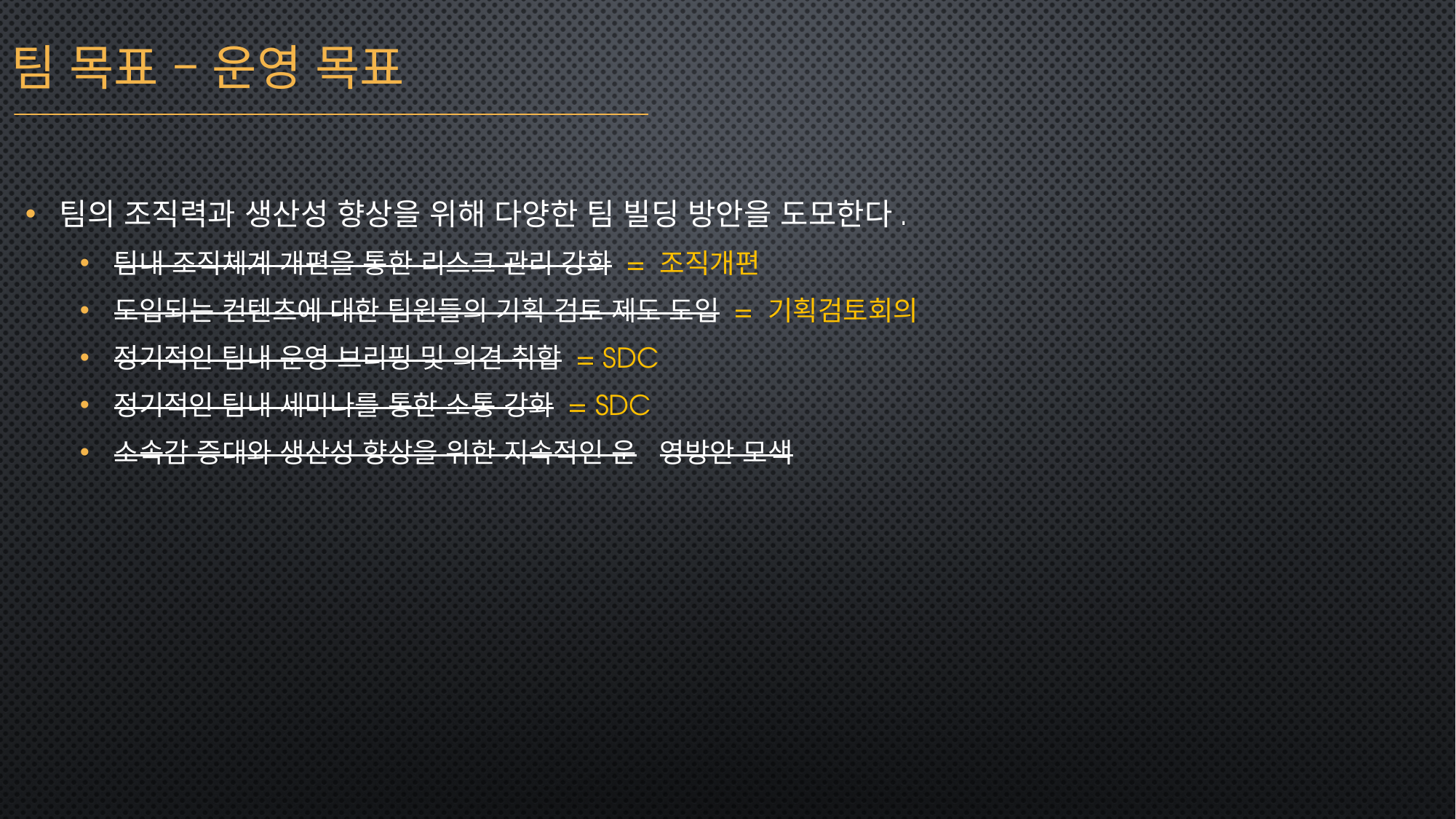

팀 목표 – 운영 목표
팀의 조직력과 생산성 향상을 위해 다양한 팀 빌딩 방안을 도모한다.
팀내 조직체계 개편을 통한 리스크 관리 강화 = 조직개편
도입되는 컨텐츠에 대한 팀원들의 기획 검토 제도 도입 = 기획검토회의
정기적인 팀내 운영 브리핑 및 의견 취합 = SDC
정기적인 팀내 세미나를 통한 소통 강화 = SDC
소속감 증대와 생산성 향상을 위한 지속적인 운	영방안 모색